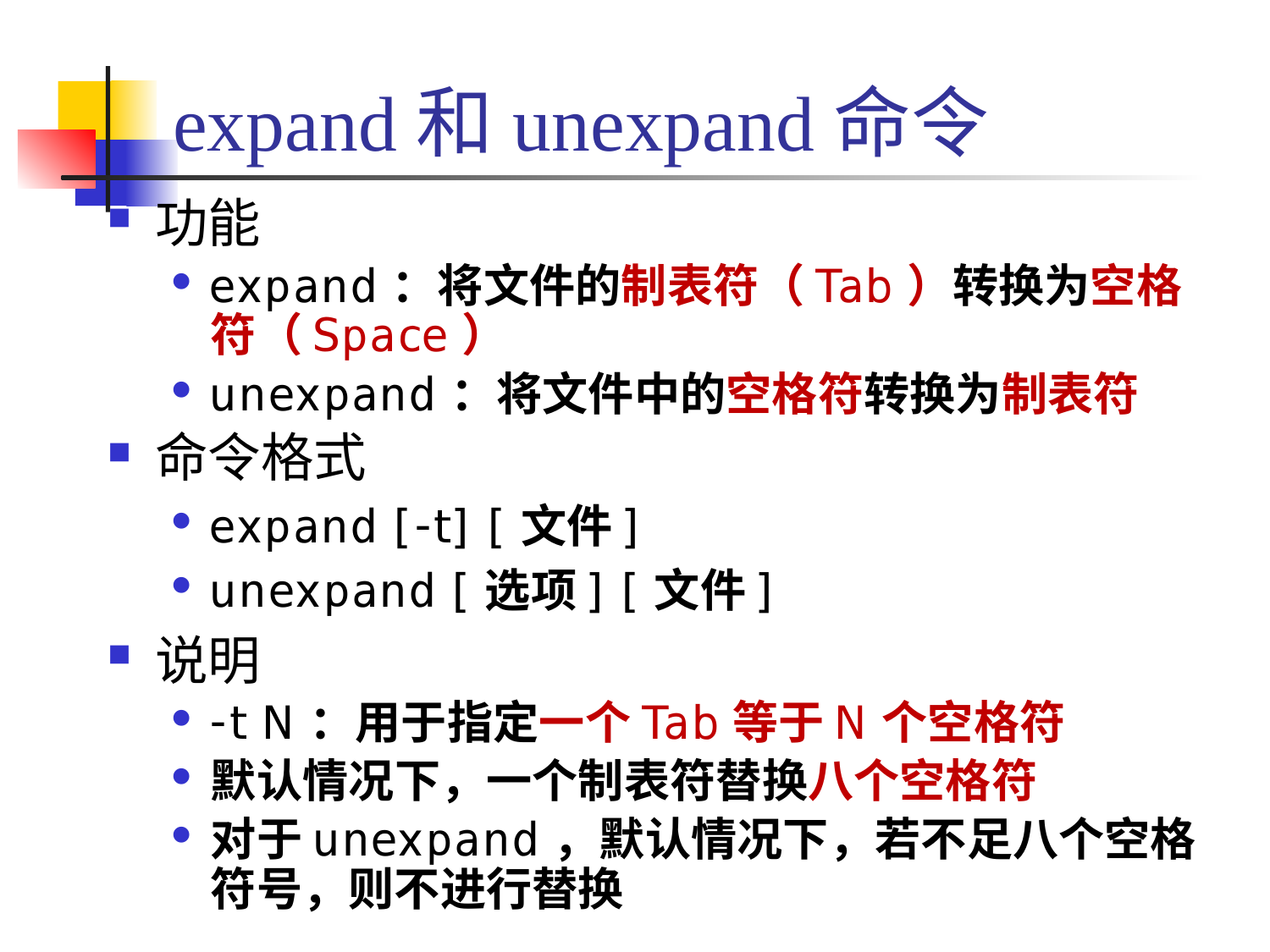

# expand和unexpand命令
功能
expand：将文件的制表符（Tab）转换为空格符（Space）
unexpand：将文件中的空格符转换为制表符
命令格式
expand [-t] [文件]
unexpand [选项] [文件]
说明
-t N：用于指定一个Tab等于N个空格符
默认情况下，一个制表符替换八个空格符
对于unexpand，默认情况下，若不足八个空格符号，则不进行替换